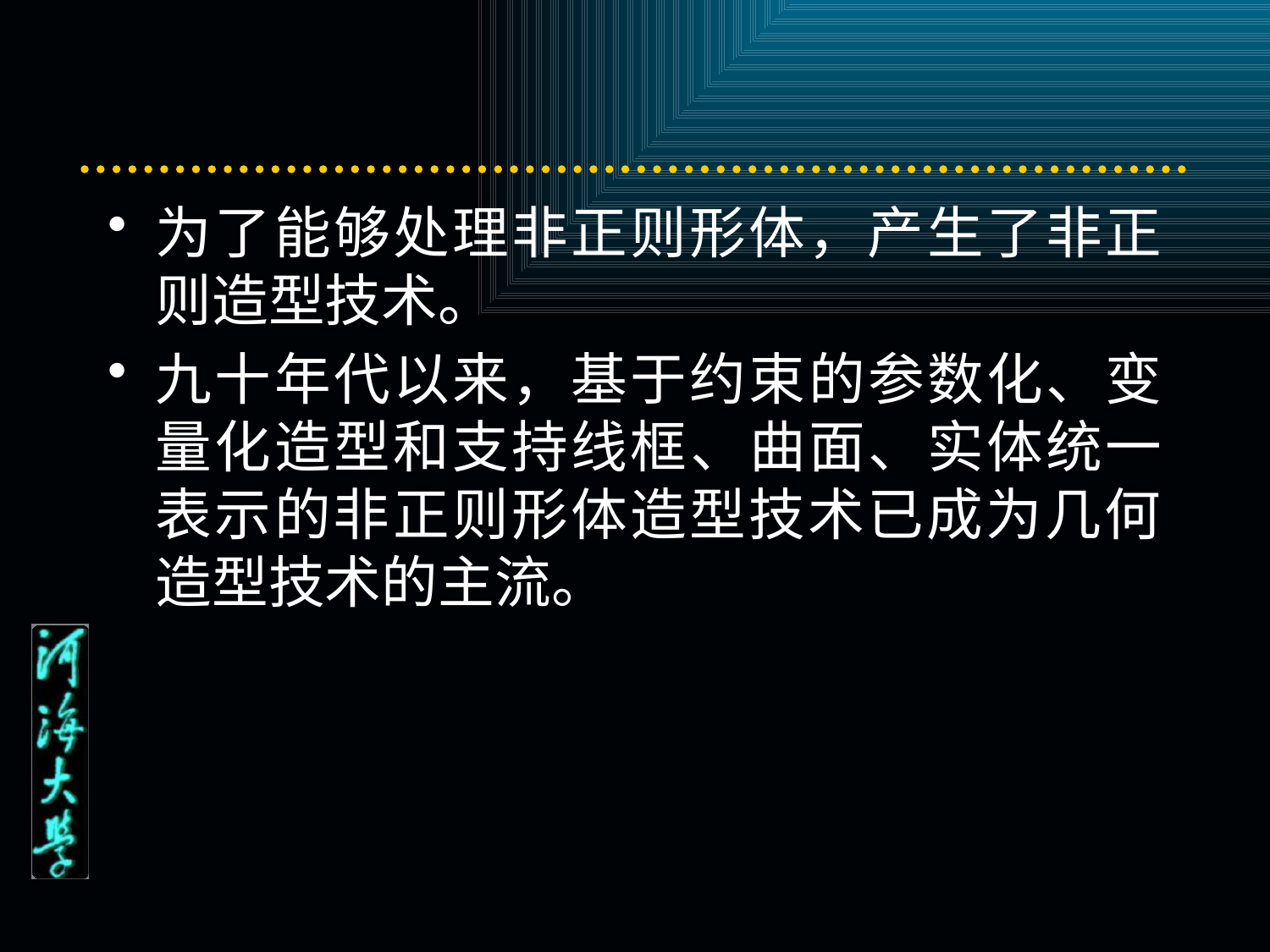

#
为了能够处理非正则形体，产生了非正则造型技术。
九十年代以来，基于约束的参数化、变量化造型和支持线框、曲面、实体统一表示的非正则形体造型技术已成为几何造型技术的主流。

35